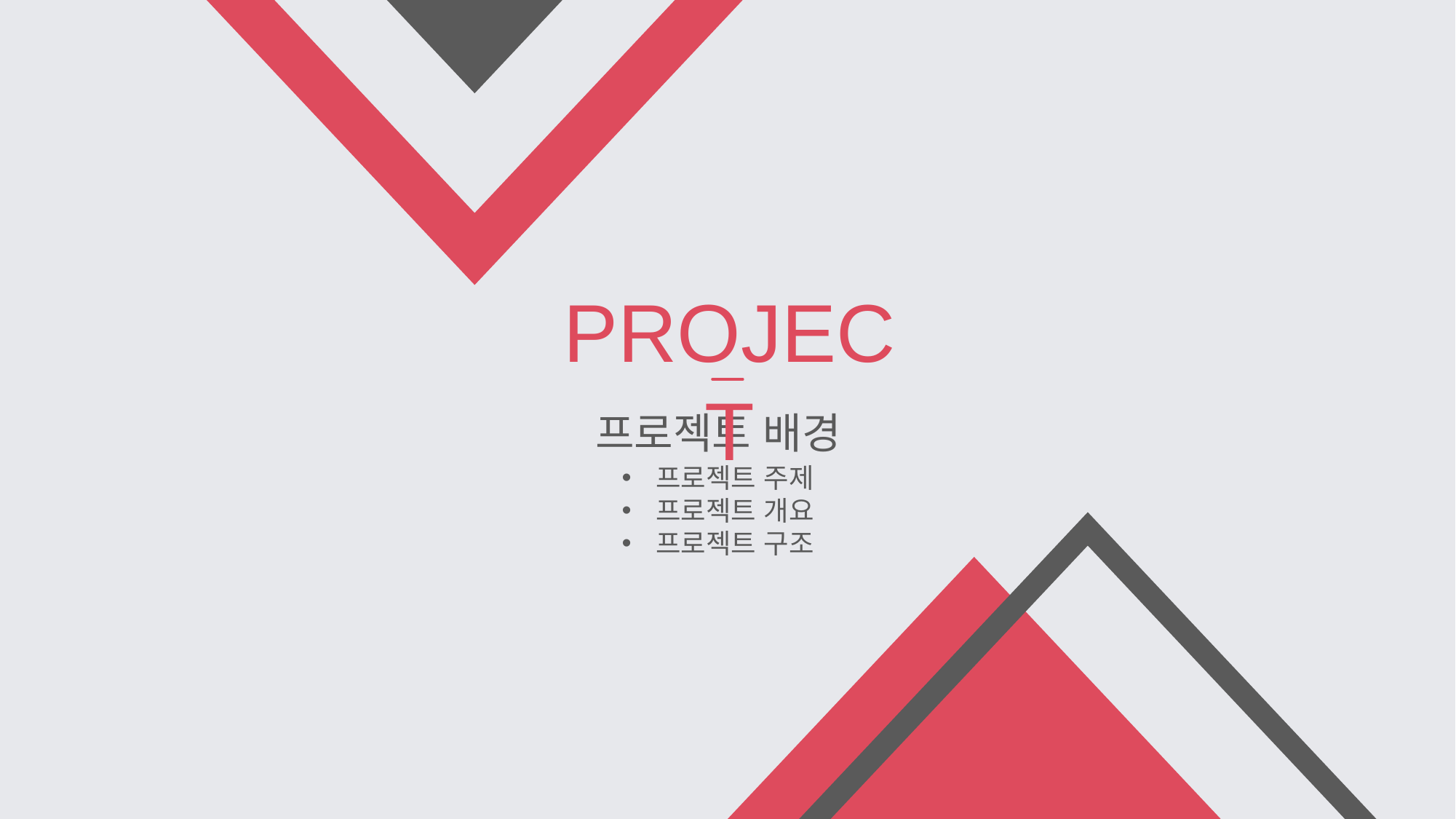

PROJECT
프로젝트 배경
프로젝트 주제
프로젝트 개요
프로젝트 구조